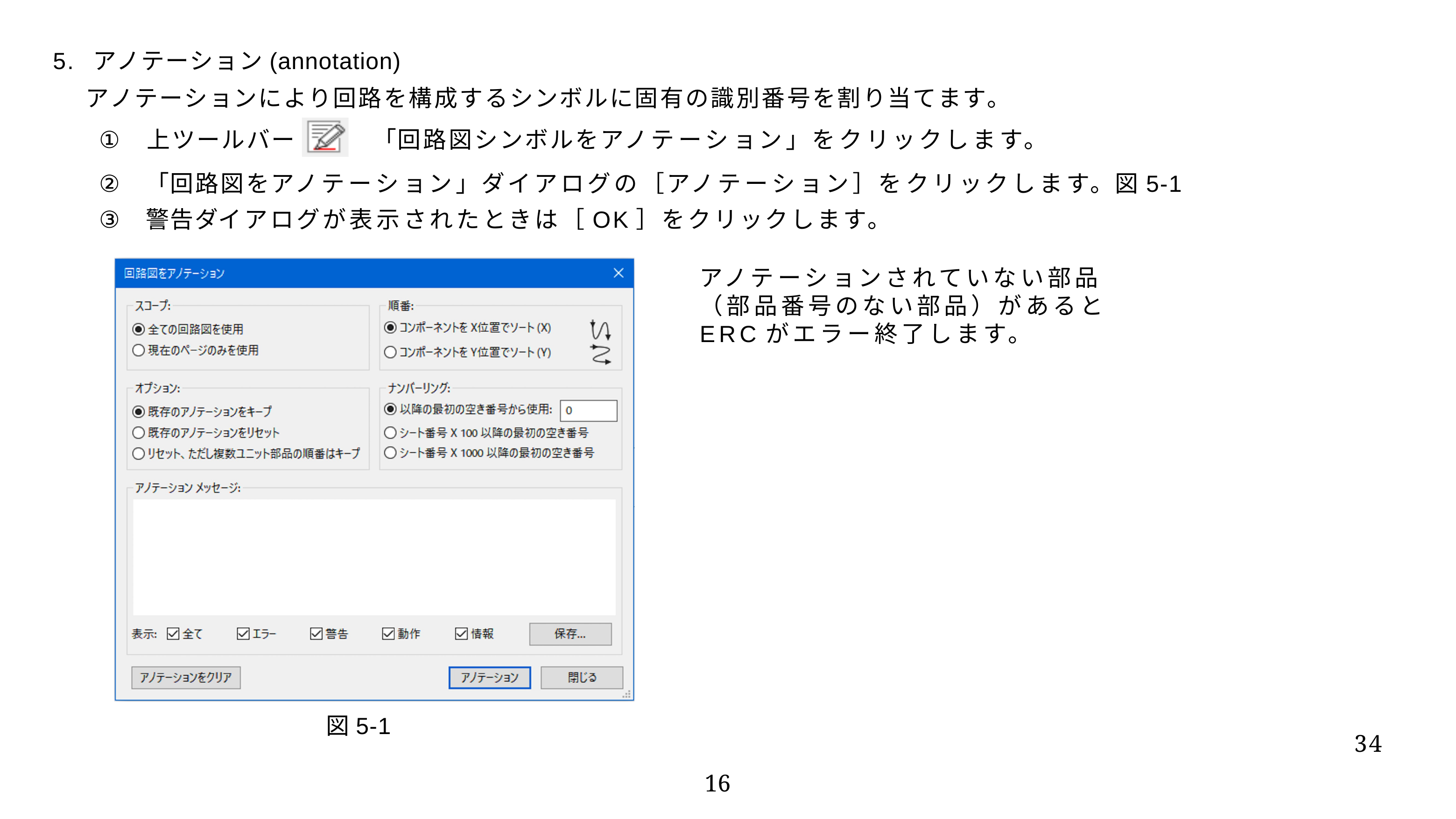

5. アノテーション(annotation)
アノテーションにより回路を構成するシンボルに固有の識別番号を割り当てます。
 上ツールバー	    「回路図シンボルをアノテーション」をクリックします。
 「回路図をアノテーション」ダイアログの［アノテーション］をクリックします。図5-1
 警告ダイアログが表示されたときは［OK］をクリックします。

アノテーションされていない部品
（部品番号のない部品）があると
ERCがエラー終了します。
図5-1
34
16